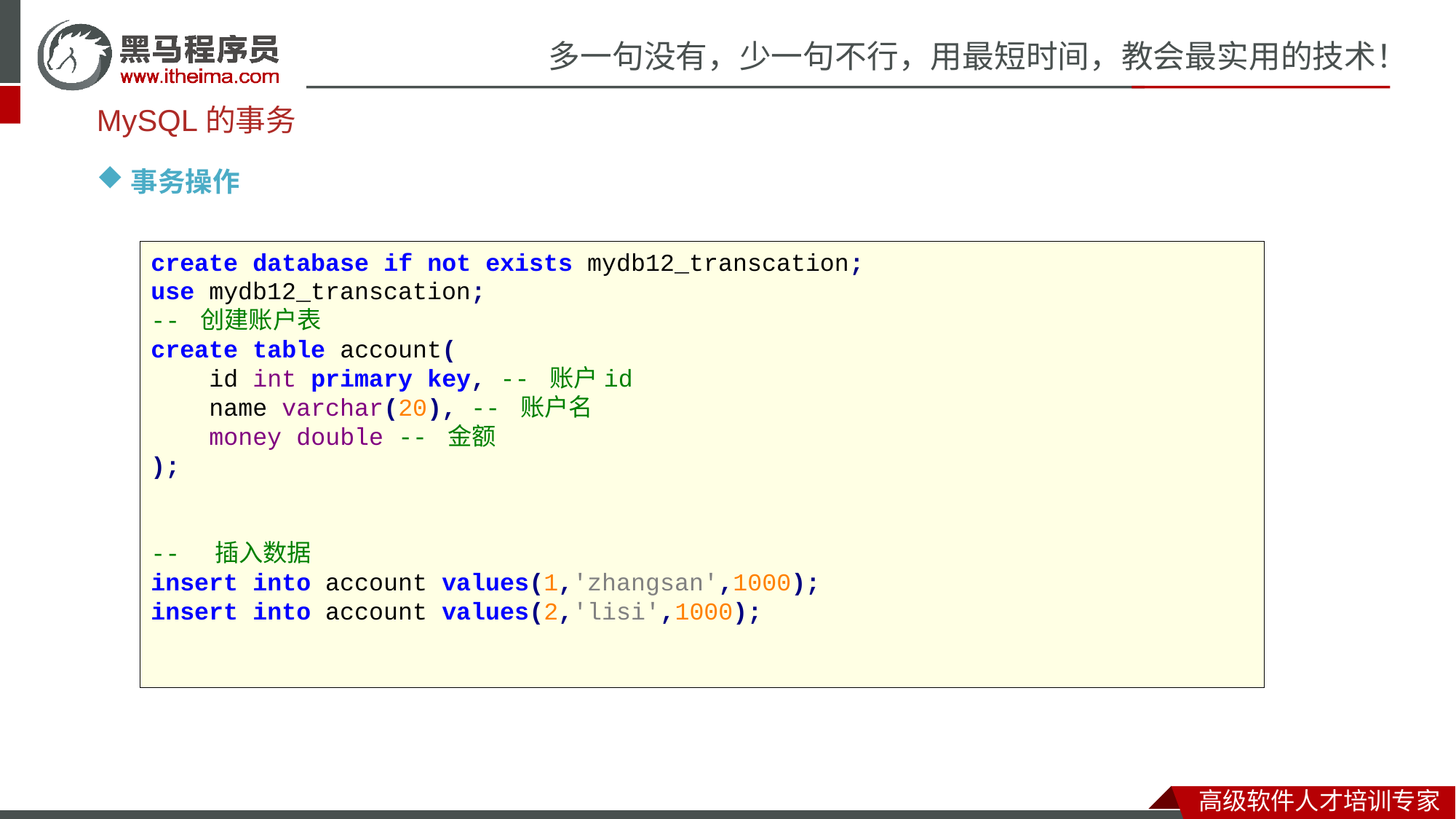

MySQL的事务
事务操作
create database if not exists mydb12_transcation;
use mydb12_transcation;
-- 创建账户表
create table account(
    id int primary key, -- 账户id
    name varchar(20), -- 账户名
    money double -- 金额
);

--  插入数据
insert into account values(1,'zhangsan',1000);
insert into account values(2,'lisi',1000);